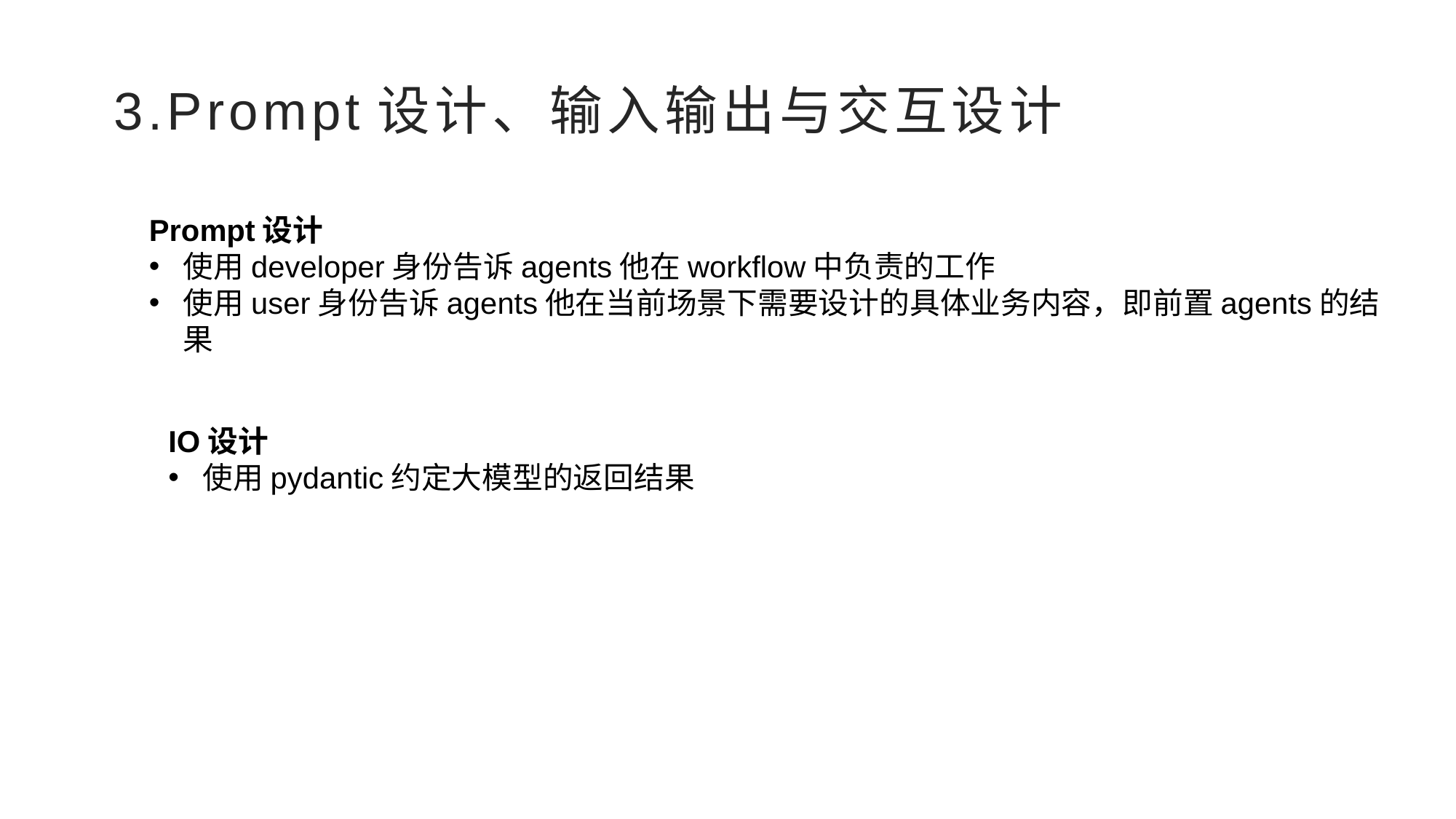

# 3.Prompt设计、输入输出与交互设计
Prompt设计
使用developer身份告诉agents他在workflow中负责的工作
使用user身份告诉agents他在当前场景下需要设计的具体业务内容，即前置agents的结果
IO设计
使用pydantic约定大模型的返回结果